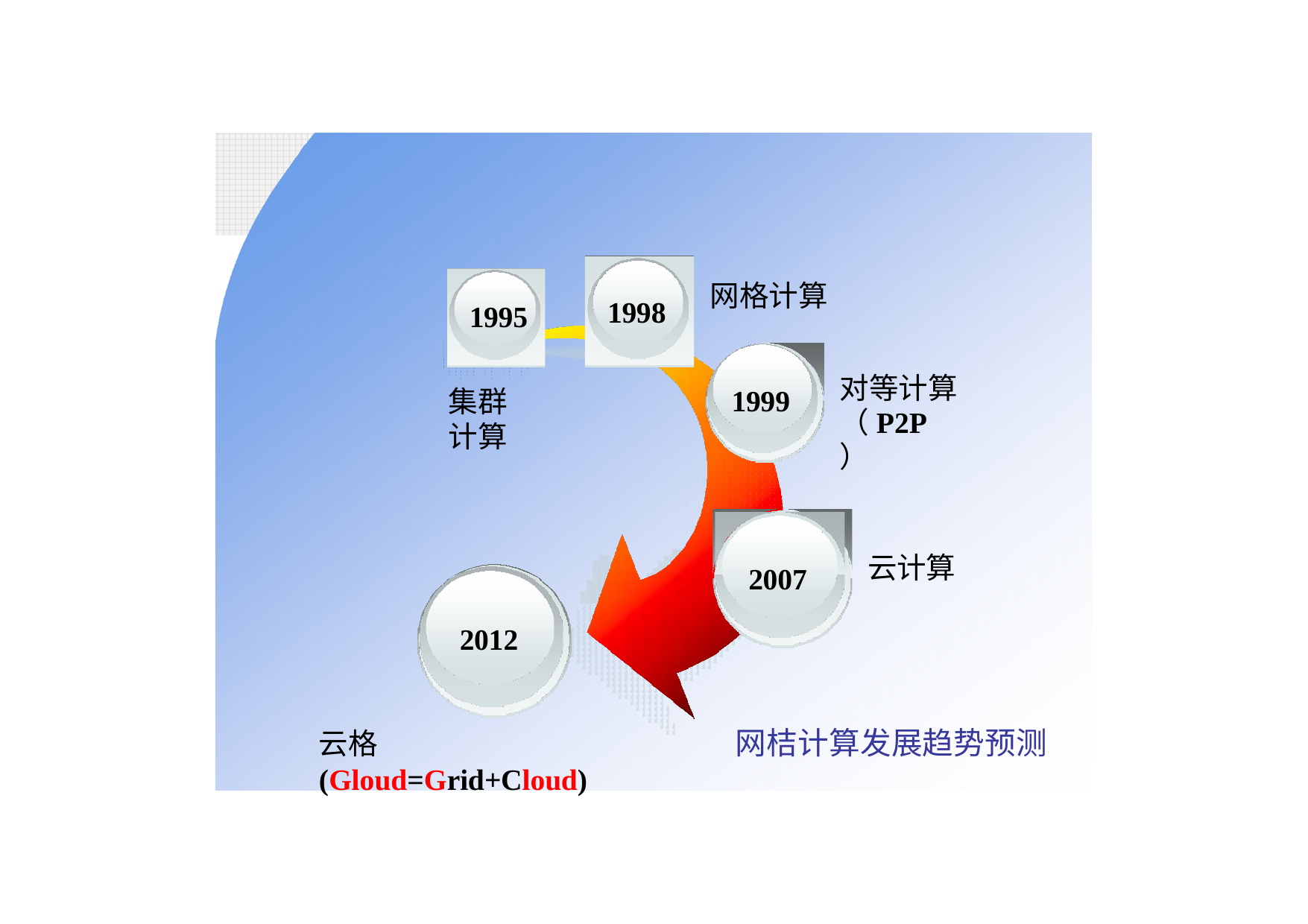

结束亲

网格计算
1998
1995

对等计算
（P2P）
1999
集群 计算

云计算
2007

2012

网桔计算发展趋势预测
云格(Gloud=Grid+Cloud)